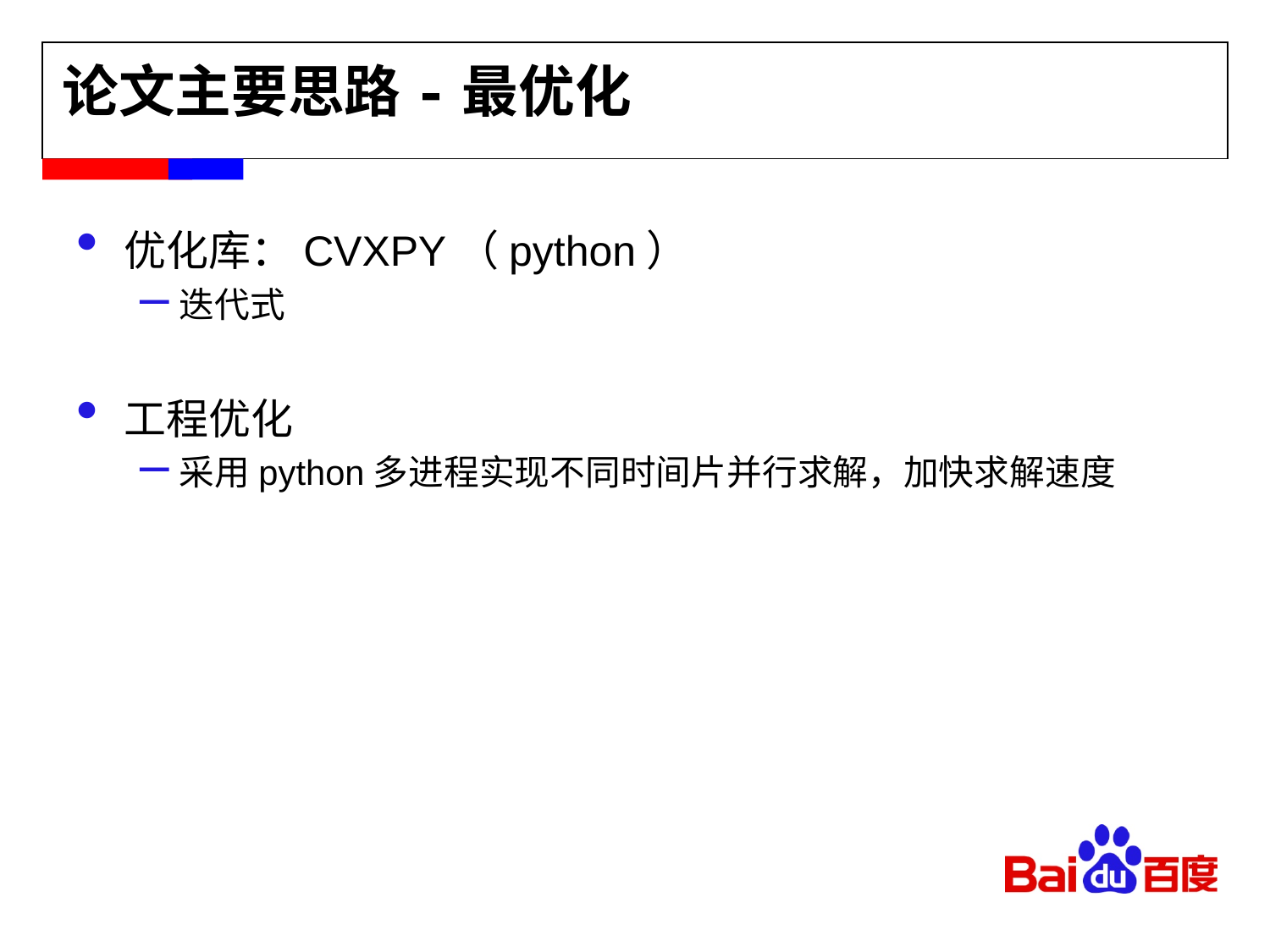

论文主要思路-最优化
优化库：CVXPY（python）
迭代式

工程优化
采用python多进程实现不同时间片并行求解，加快求解速度